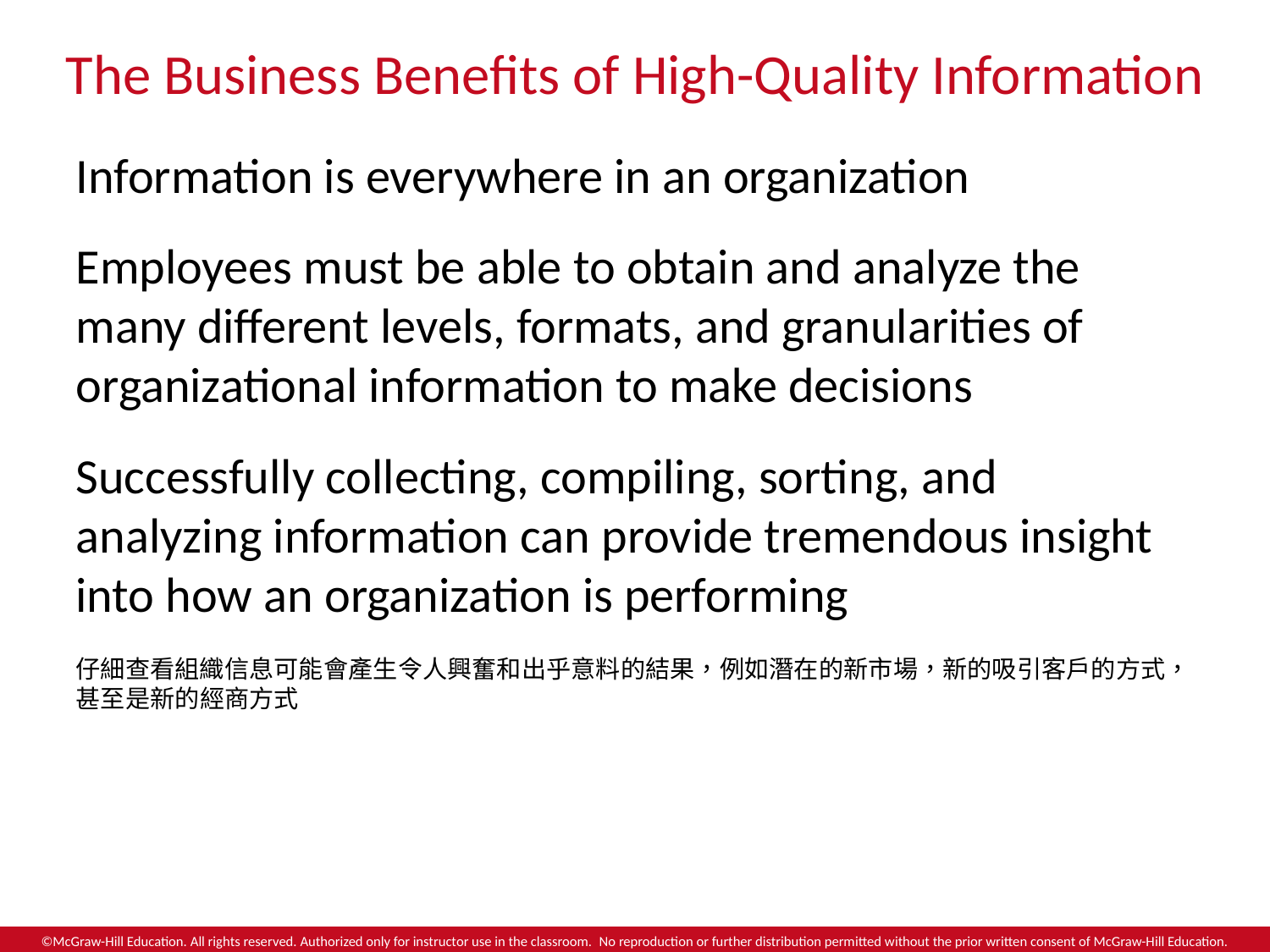

# The Business Benefits of High-Quality Information
Information is everywhere in an organization
Employees must be able to obtain and analyze the many different levels, formats, and granularities of organizational information to make decisions
Successfully collecting, compiling, sorting, and analyzing information can provide tremendous insight into how an organization is performing
仔細查看組織信息可能會產生令人興奮和出乎意料的結果，例如潛在的新市場，新的吸引客戶的方式，甚至是新的經商方式